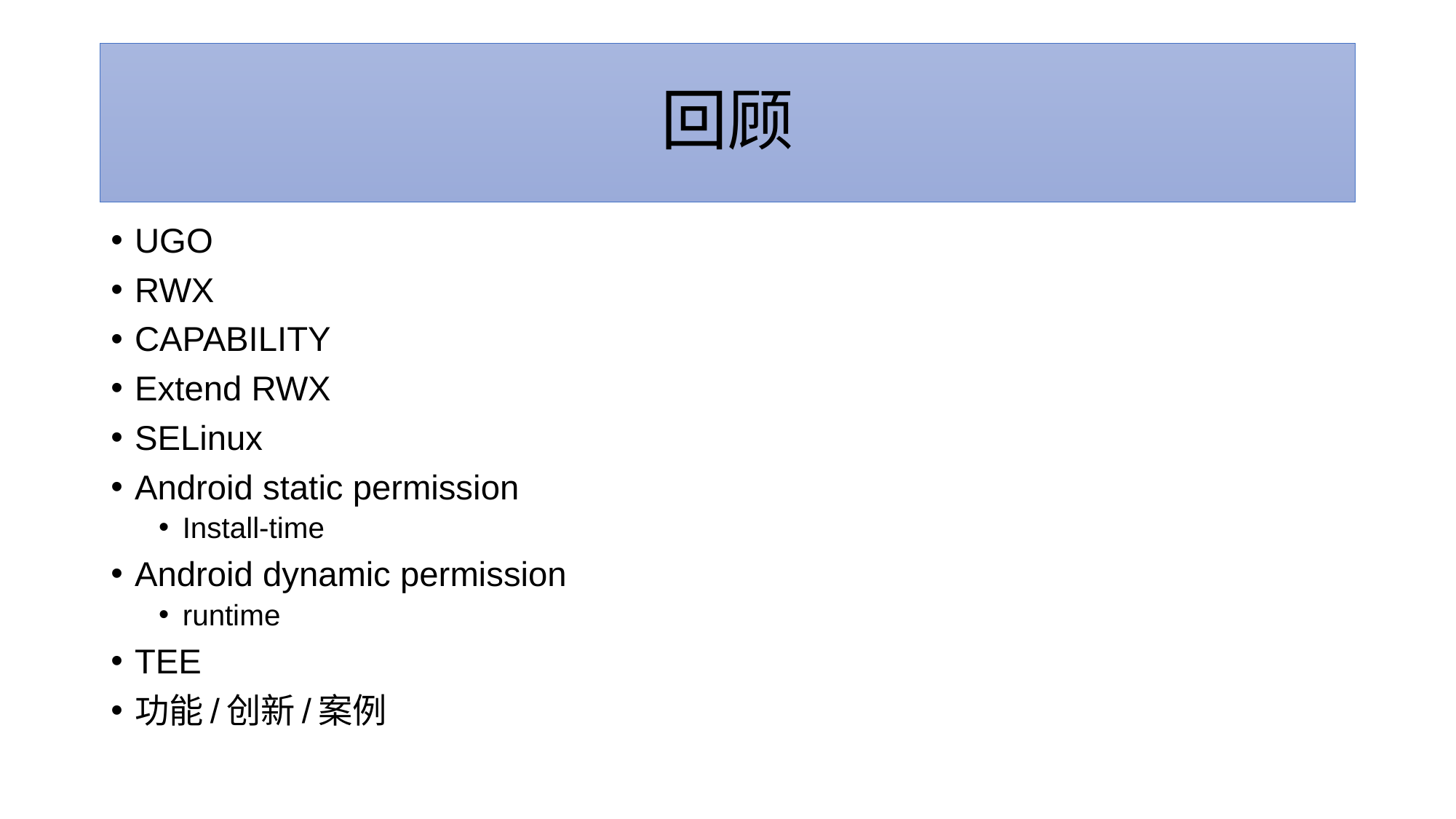

# 回顾
UGO
RWX
CAPABILITY
Extend RWX
SELinux
Android static permission
Install-time
Android dynamic permission
runtime
TEE
功能/创新/案例